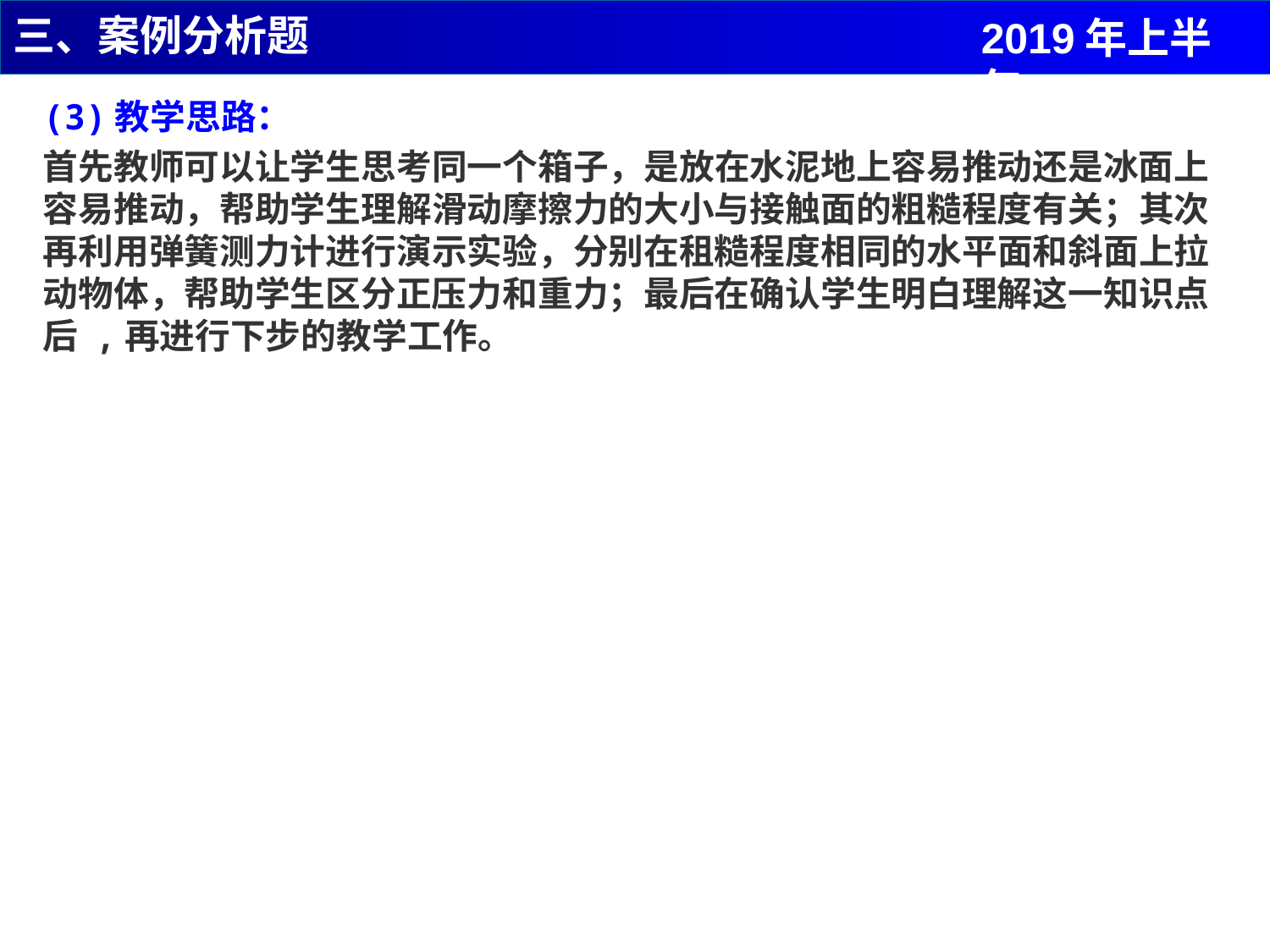

三、案例分析题
2019年上半年
(3)教学思路：
首先教师可以让学生思考同一个箱子，是放在水泥地上容易推动还是冰面上容易推动，帮助学生理解滑动摩擦力的大小与接触面的粗糙程度有关；其次再利用弹簧测力计进行演示实验，分别在租糙程度相同的水平面和斜面上拉动物体，帮助学生区分正压力和重力；最后在确认学生明白理解这一知识点后 ,再进行下步的教学工作。